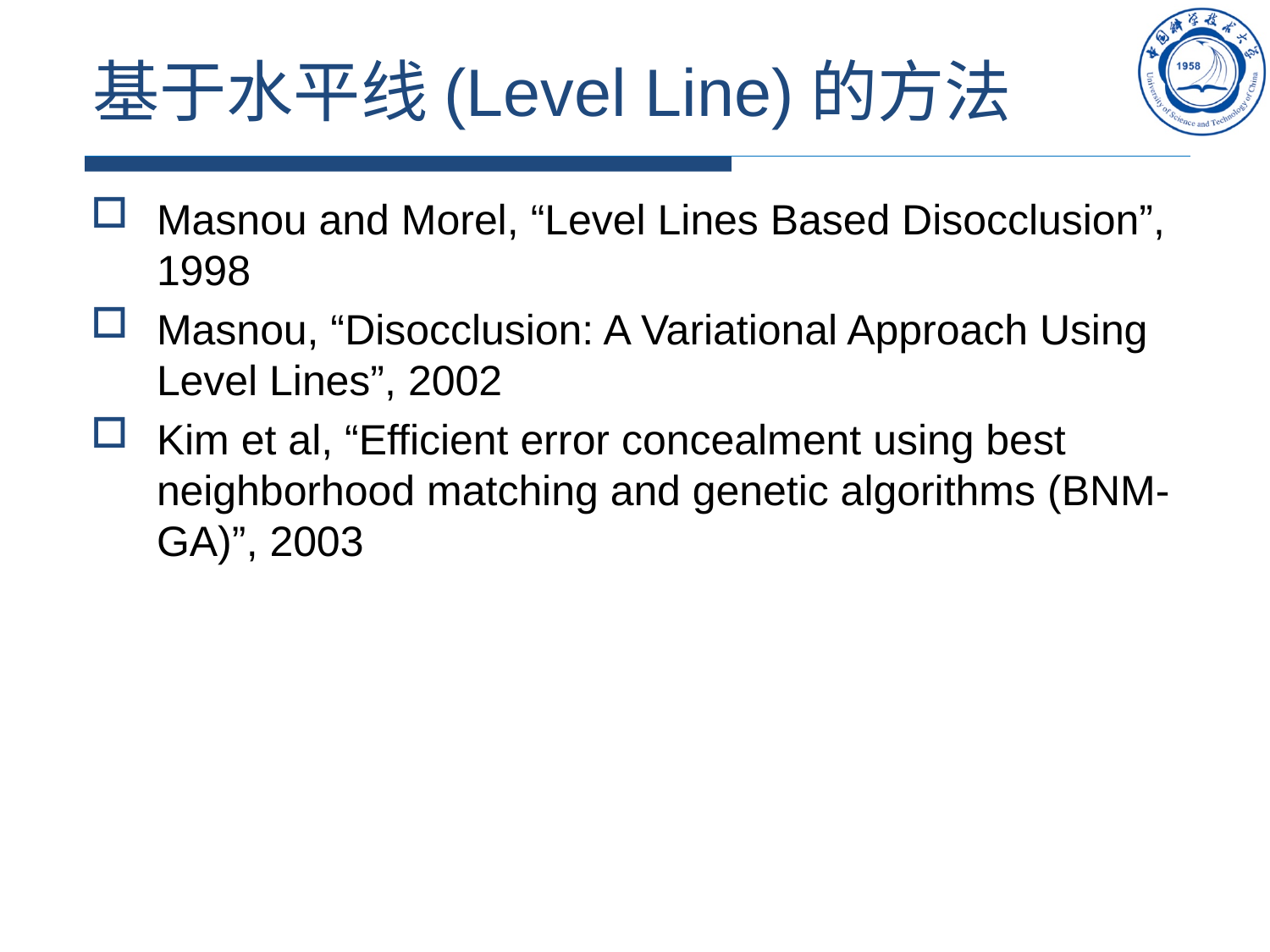

# 基于水平线(Level Line)的方法
Masnou and Morel, “Level Lines Based Disocclusion”, 1998
Masnou, “Disocclusion: A Variational Approach Using Level Lines”, 2002
Kim et al, “Efficient error concealment using best neighborhood matching and genetic algorithms (BNM-GA)”, 2003